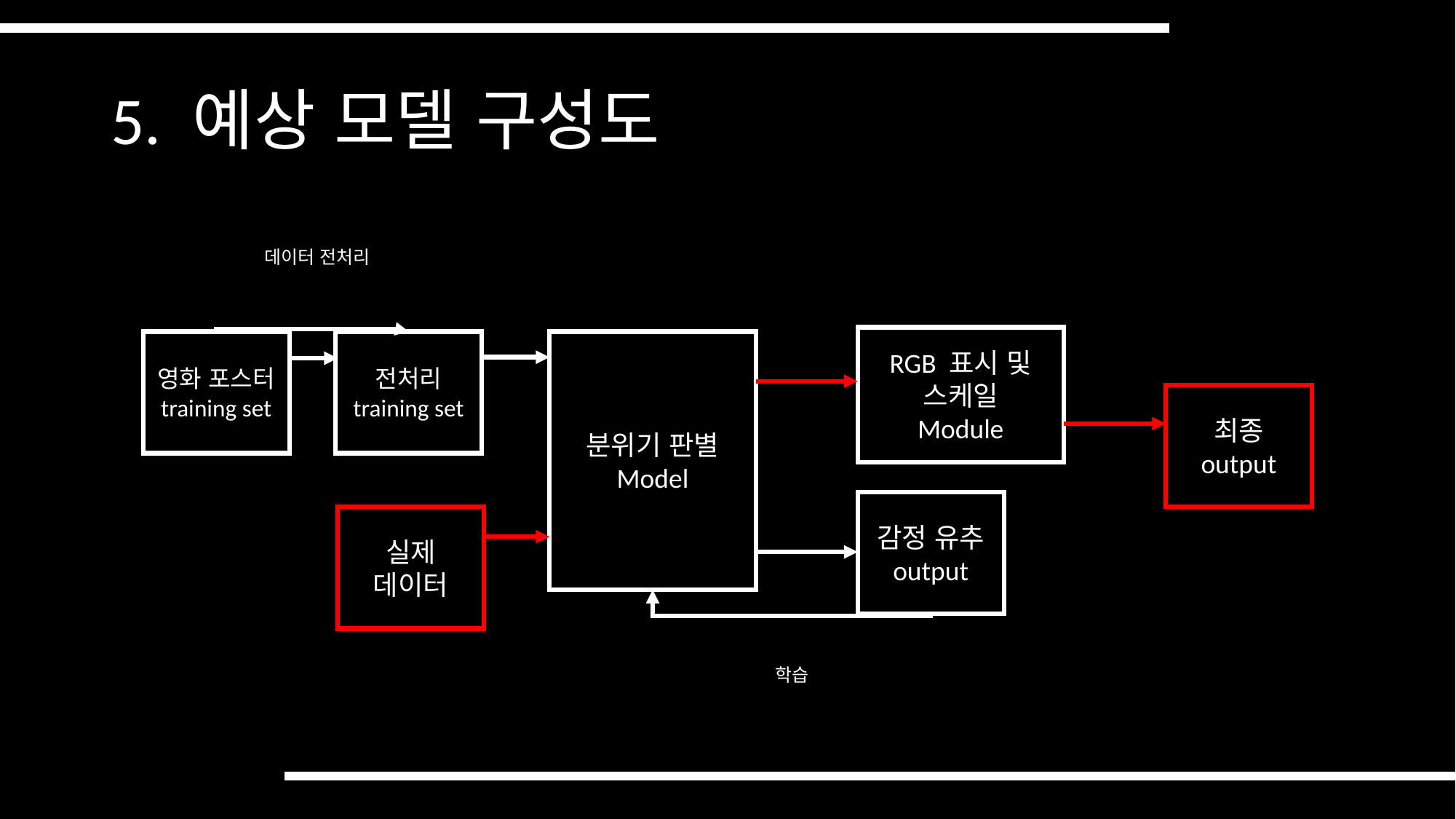

# 5. 예상 모델 구성도
데이터 전처리
RGB 표시 및
스케일
Module
영화 포스터 training set
전처리 training set
분위기 판별 Model
최종
output
감정 유추
output
실제 데이터
학습